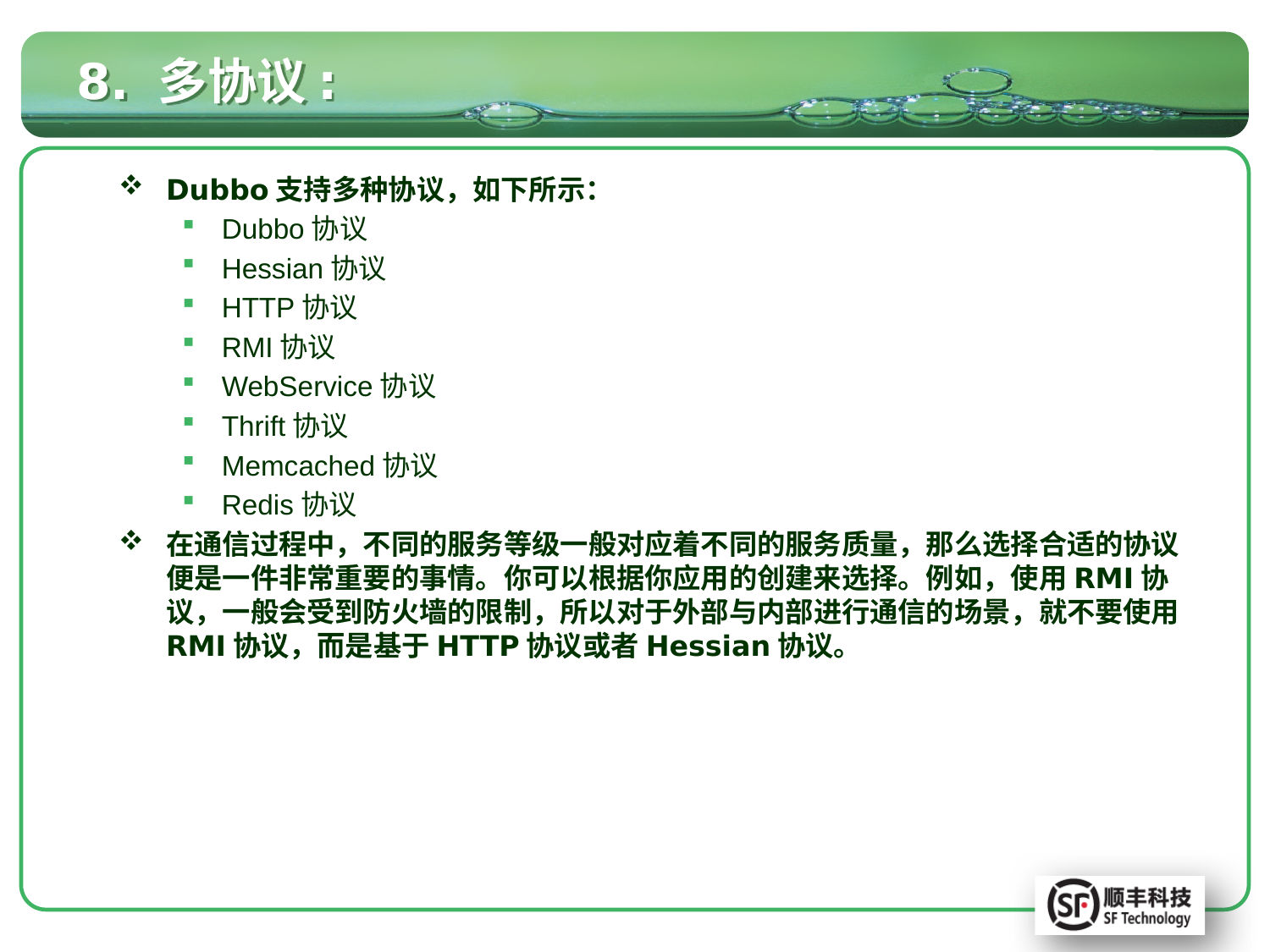

# 8. 多协议:
Dubbo支持多种协议，如下所示：
Dubbo协议
Hessian协议
HTTP协议
RMI协议
WebService协议
Thrift协议
Memcached协议
Redis协议
在通信过程中，不同的服务等级一般对应着不同的服务质量，那么选择合适的协议便是一件非常重要的事情。你可以根据你应用的创建来选择。例如，使用RMI协议，一般会受到防火墙的限制，所以对于外部与内部进行通信的场景，就不要使用RMI协议，而是基于HTTP协议或者Hessian协议。